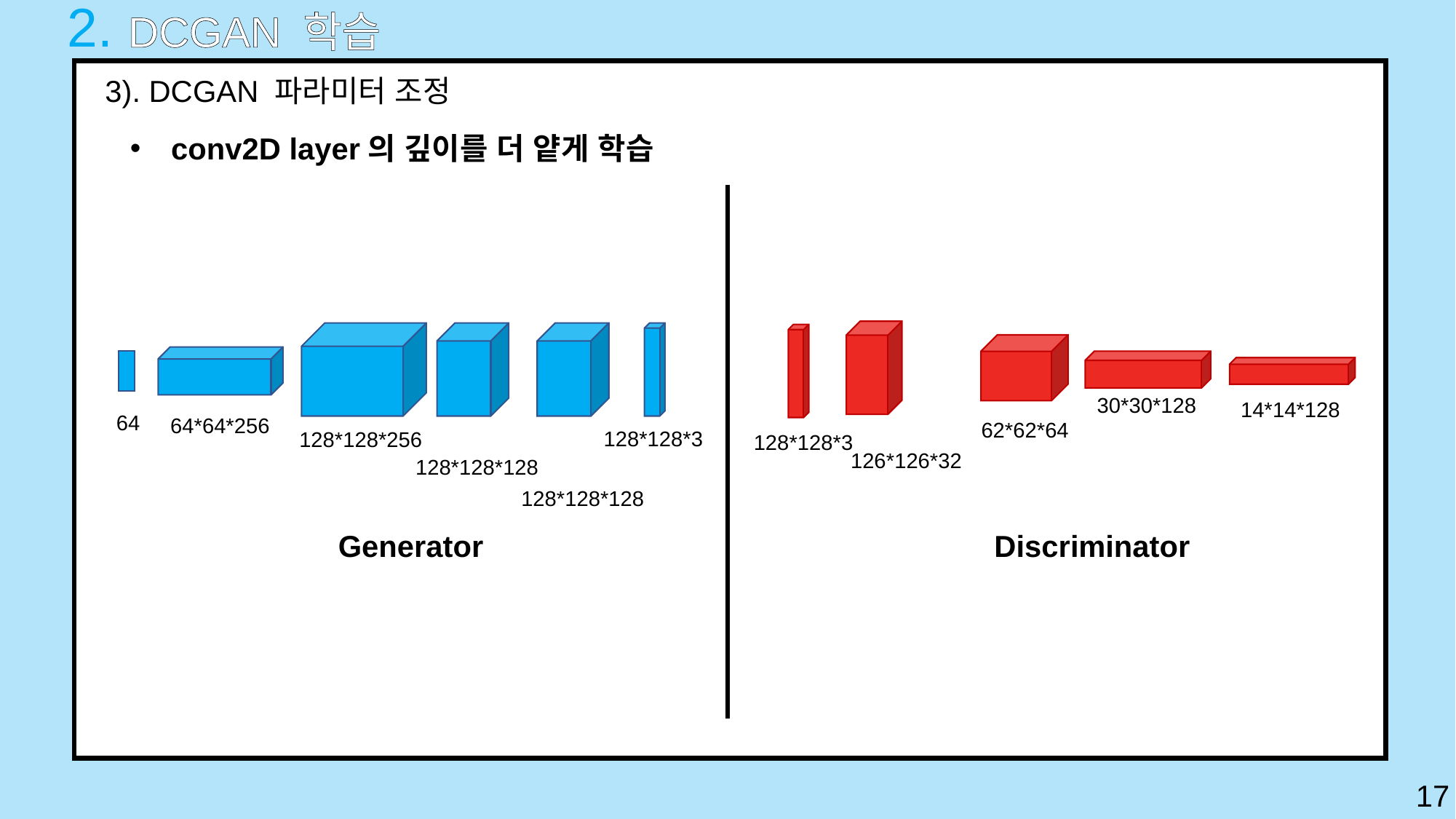

2. DCGAN 학습
3). DCGAN 파라미터 조정
conv2D layer의 깊이를 더 얕게 학습

30*30*128
14*14*128
64
64*64*256
62*62*64
128*128*3
128*128*256
128*128*3
126*126*32
128*128*128
128*128*128
Generator
Discriminator
17